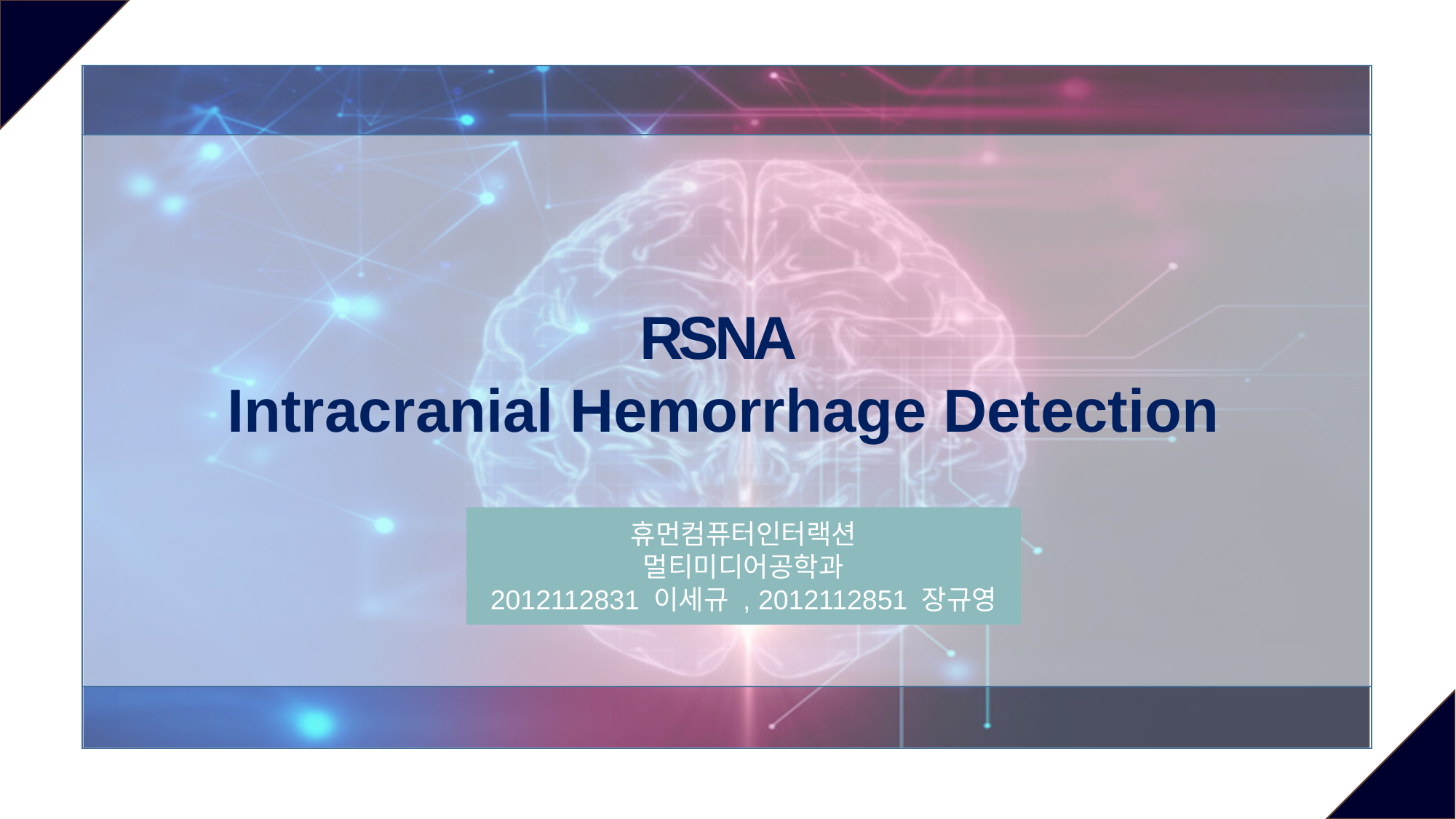

RSNA
Intracranial Hemorrhage Detection
휴먼컴퓨터인터랙션
멀티미디어공학과
2012112831 이세규 , 2012112851 장규영